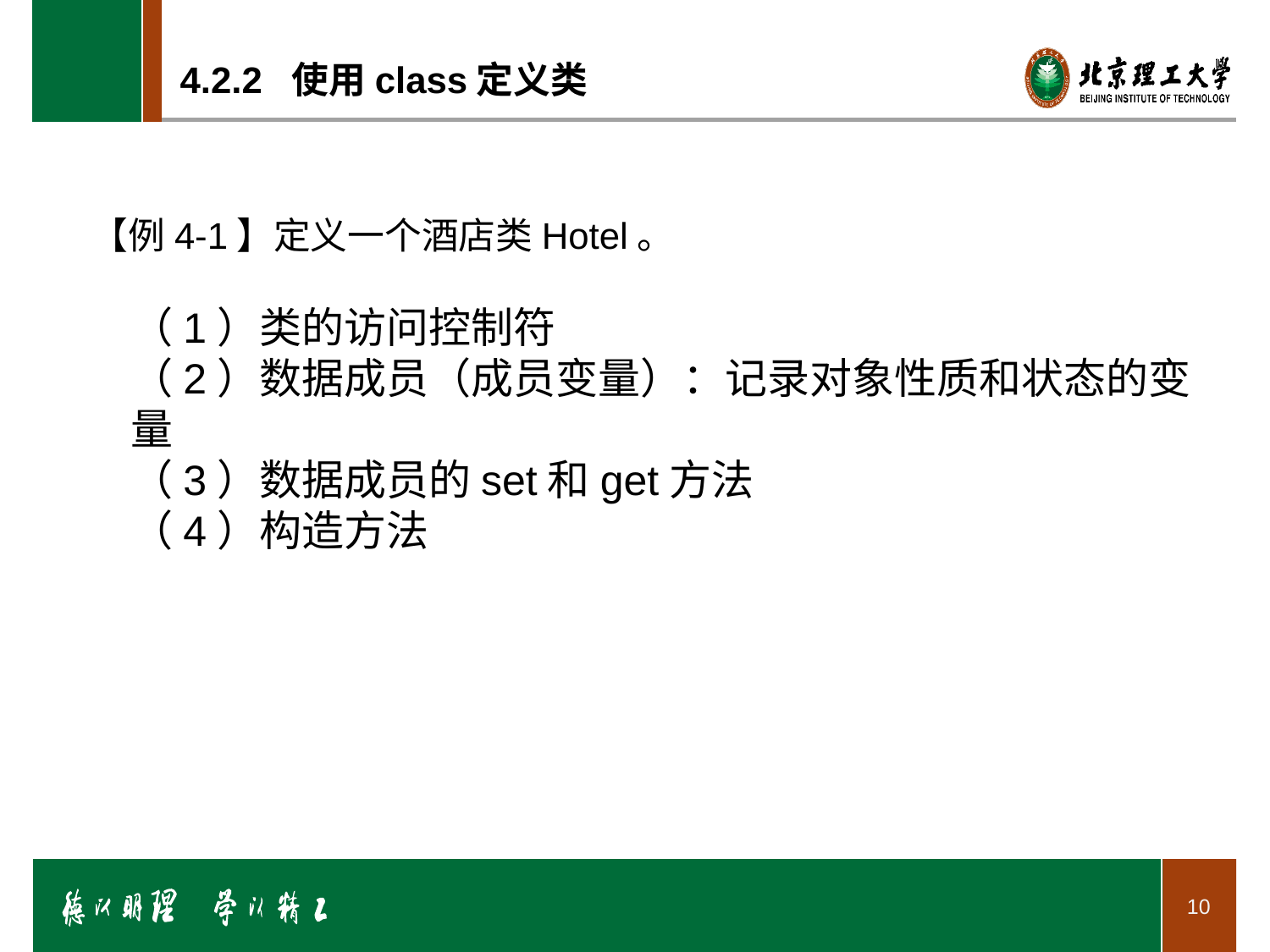

# 4.2.2  使用class定义类
【例4-1】定义一个酒店类Hotel。

（1）类的访问控制符
（2）数据成员（成员变量）：记录对象性质和状态的变量
（3）数据成员的set和get方法
（4）构造方法